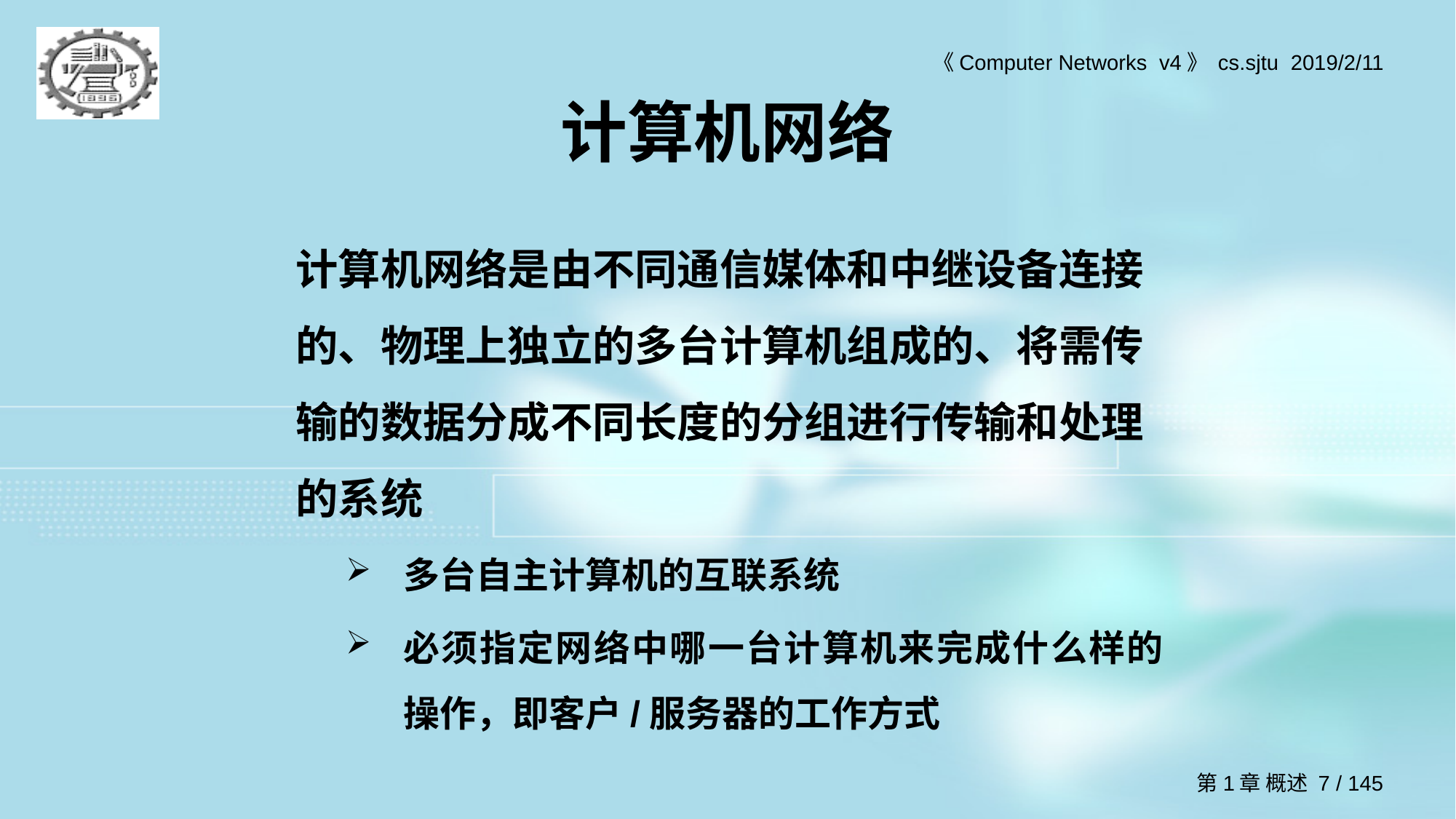

# 计算机网络
计算机网络是由不同通信媒体和中继设备连接的、物理上独立的多台计算机组成的、将需传输的数据分成不同长度的分组进行传输和处理的系统
多台自主计算机的互联系统
必须指定网络中哪一台计算机来完成什么样的操作，即客户/服务器的工作方式